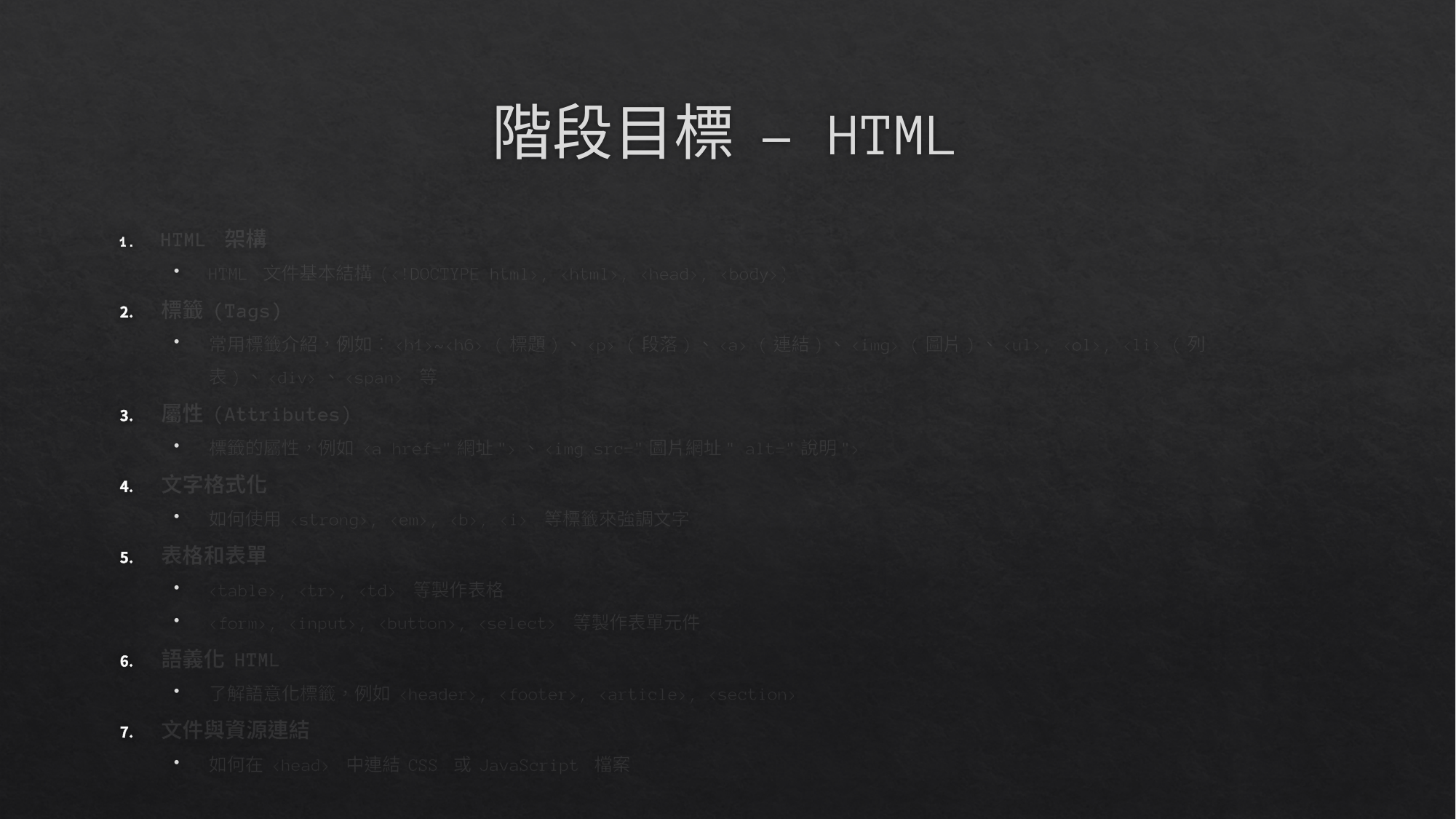

# 階段目標 - HTML
HTML 架構
HTML 文件基本結構 (<!DOCTYPE html>, <html>, <head>, <body>)
標籤 (Tags)
常用標籤介紹，例如：<h1>~<h6> (標題)、<p> (段落)、<a> (連結)、<img> (圖片)、<ul>, <ol>, <li> (列表)、<div>、<span> 等
屬性 (Attributes)
標籤的屬性，例如 <a href="網址">、<img src="圖片網址" alt="說明">
文字格式化
如何使用 <strong>, <em>, <b>, <i> 等標籤來強調文字
表格和表單
<table>, <tr>, <td> 等製作表格
<form>, <input>, <button>, <select> 等製作表單元件
語義化 HTML
了解語意化標籤，例如 <header>, <footer>, <article>, <section>
文件與資源連結
如何在 <head> 中連結 CSS 或 JavaScript 檔案